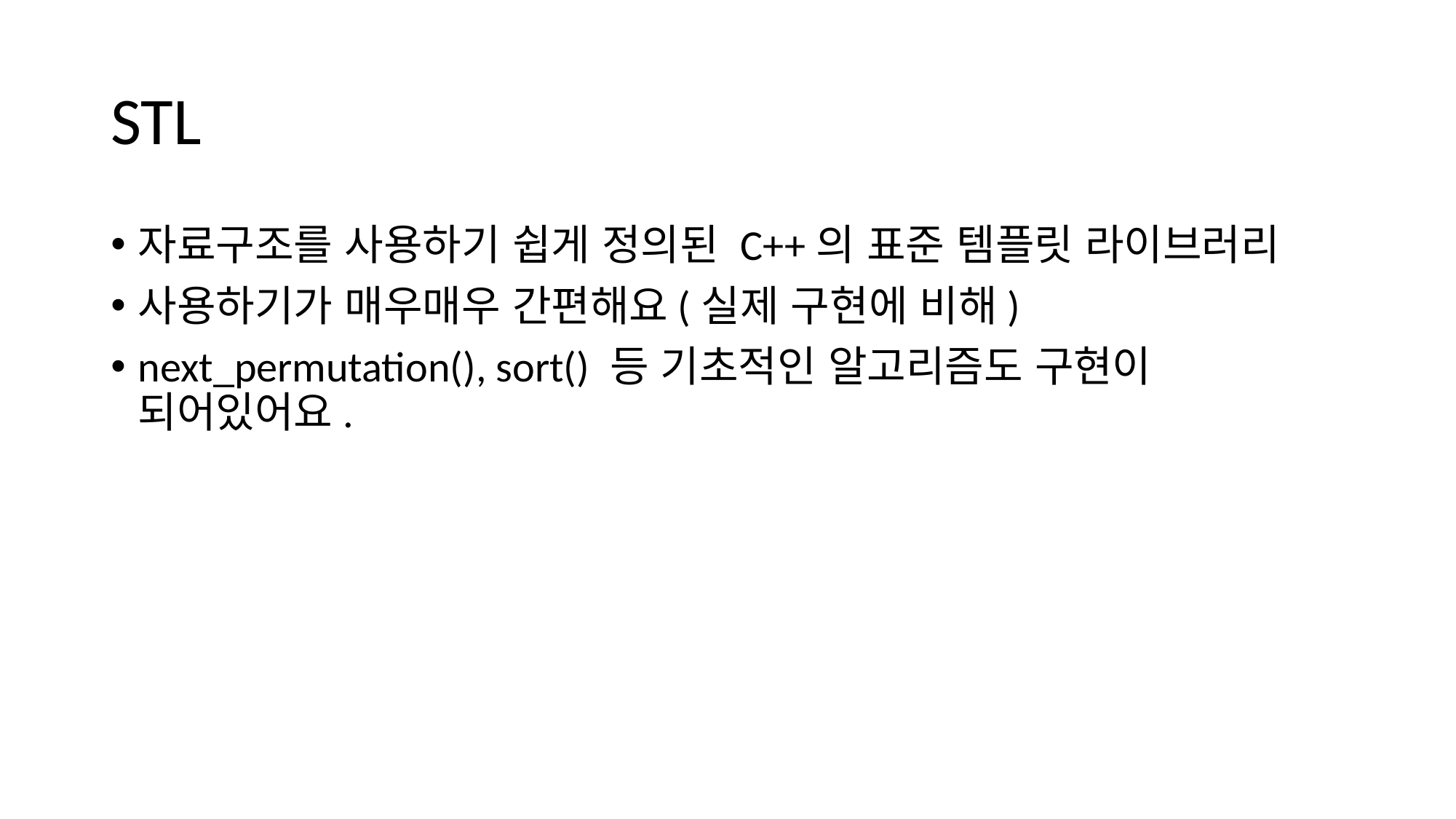

# STL
자료구조를 사용하기 쉽게 정의된 C++의 표준 템플릿 라이브러리
사용하기가 매우매우 간편해요(실제 구현에 비해)
next_permutation(), sort() 등 기초적인 알고리즘도 구현이 되어있어요.